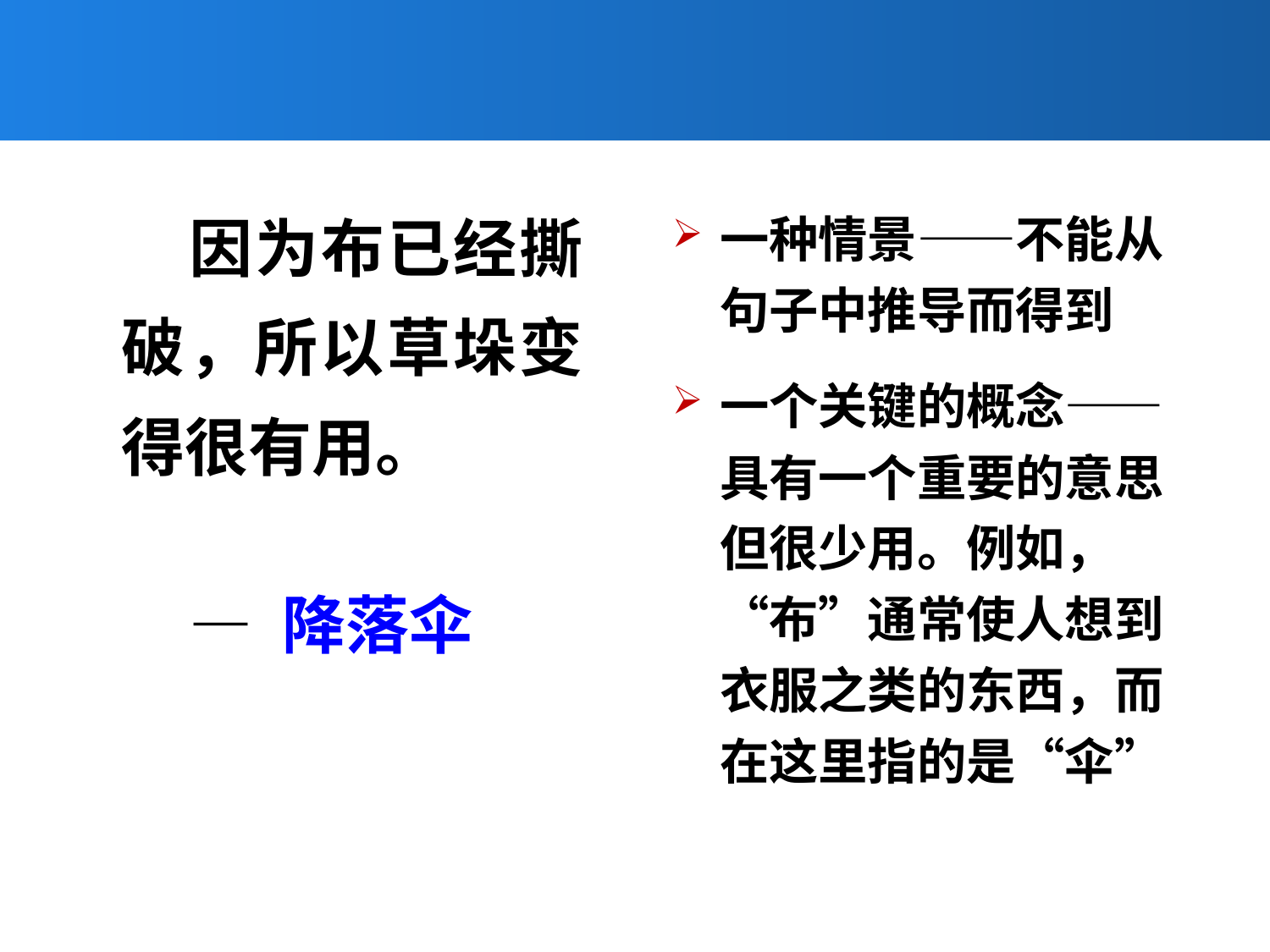

因为布已经撕破，所以草垛变得很有用。

— 降落伞
一种情景——不能从句子中推导而得到
一个关键的概念——具有一个重要的意思但很少用。例如，“布”通常使人想到衣服之类的东西，而在这里指的是“伞”